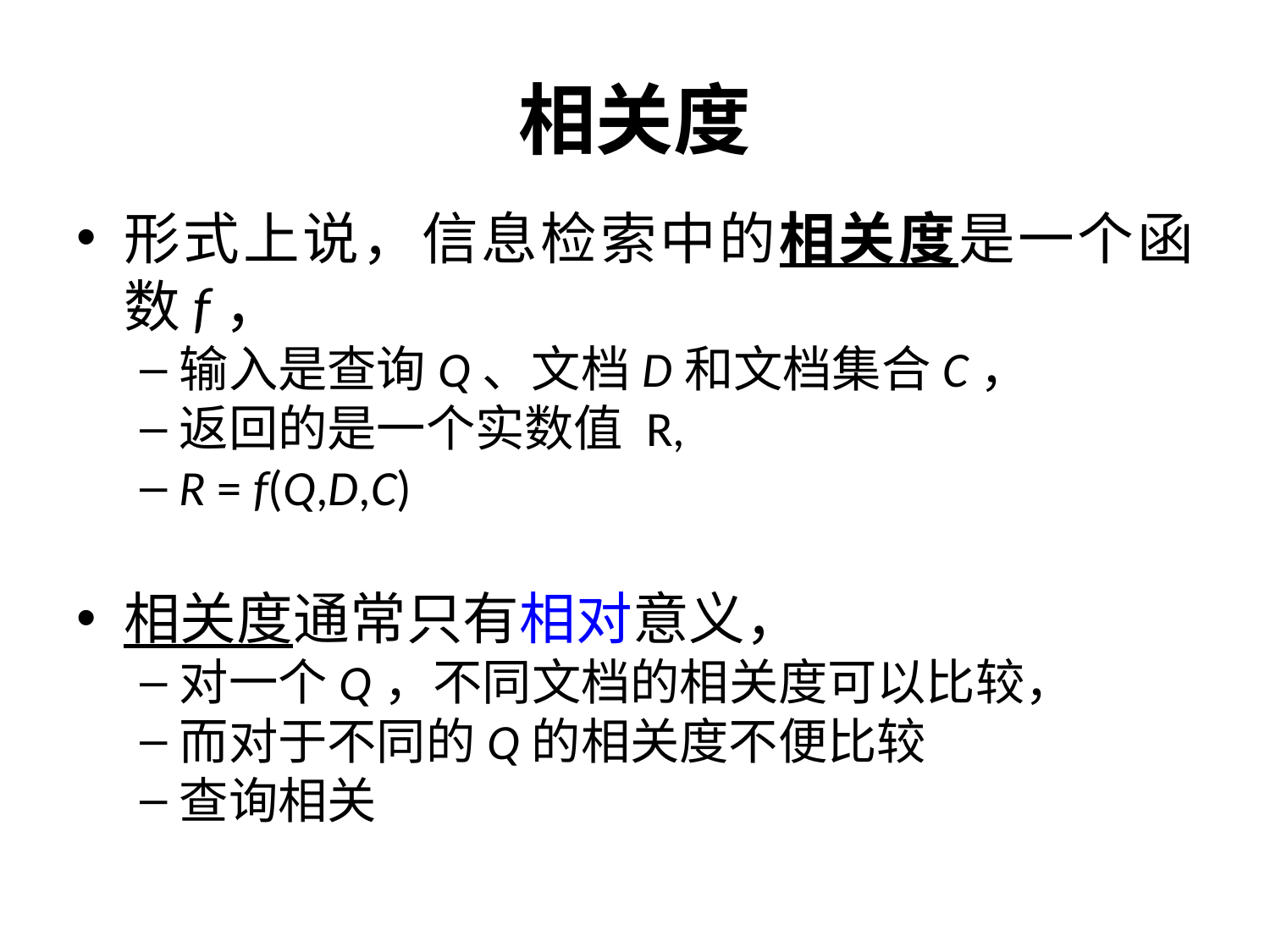

# 相关度
形式上说，信息检索中的相关度是一个函数f，
输入是查询Q、文档D和文档集合C，
返回的是一个实数值 R,
R = f(Q,D,C)

相关度通常只有相对意义，
对一个Q，不同文档的相关度可以比较，
而对于不同的Q的相关度不便比较
查询相关